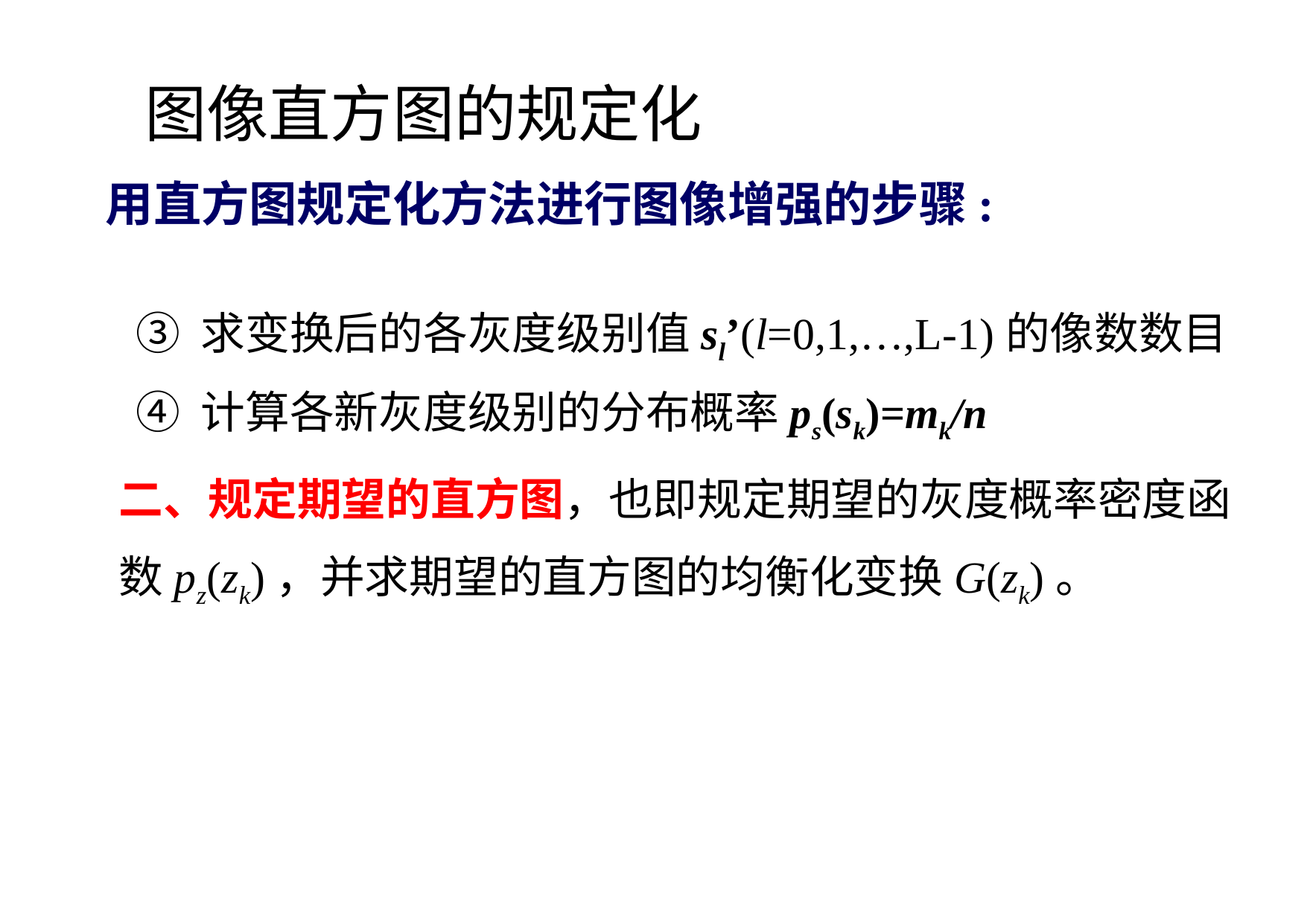

图像直方图的规定化
用直方图规定化方法进行图像增强的步骤:

   ③ 求变换后的各灰度级别值sl’(l=0,1,…,L-1)的像数数目
   ④ 计算各新灰度级别的分布概率ps(sk)=mk/n
二、规定期望的直方图，也即规定期望的灰度概率密度函数pz(zk)，并求期望的直方图的均衡化变换G(zk)。